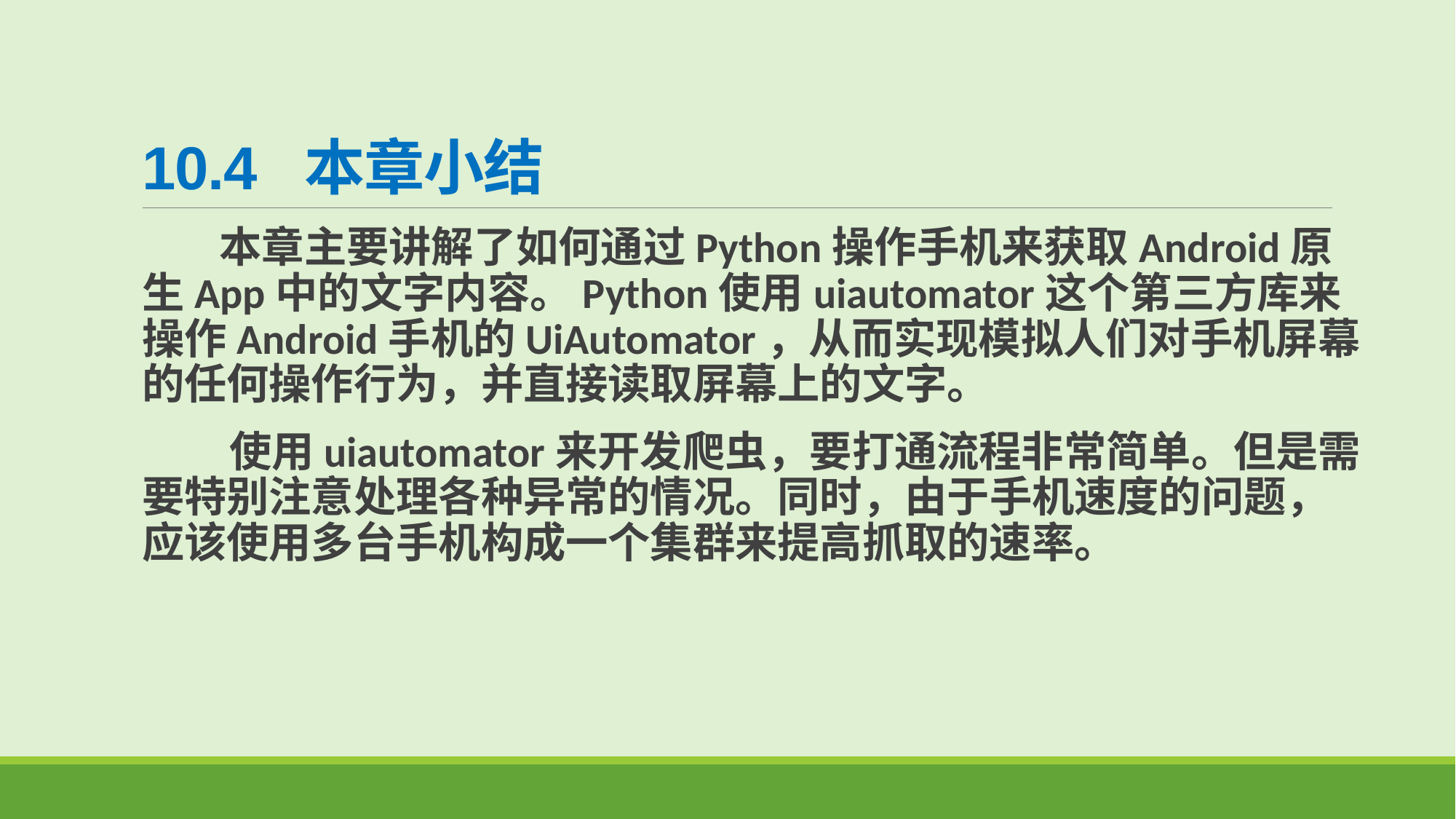

# 10.4  本章小结
       本章主要讲解了如何通过Python操作手机来获取Android原生App中的文字内容。Python使用uiautomator这个第三方库来操作Android手机的UiAutomator，从而实现模拟人们对手机屏幕的任何操作行为，并直接读取屏幕上的文字。
        使用uiautomator来开发爬虫，要打通流程非常简单。但是需要特别注意处理各种异常的情况。同时，由于手机速度的问题，应该使用多台手机构成一个集群来提高抓取的速率。